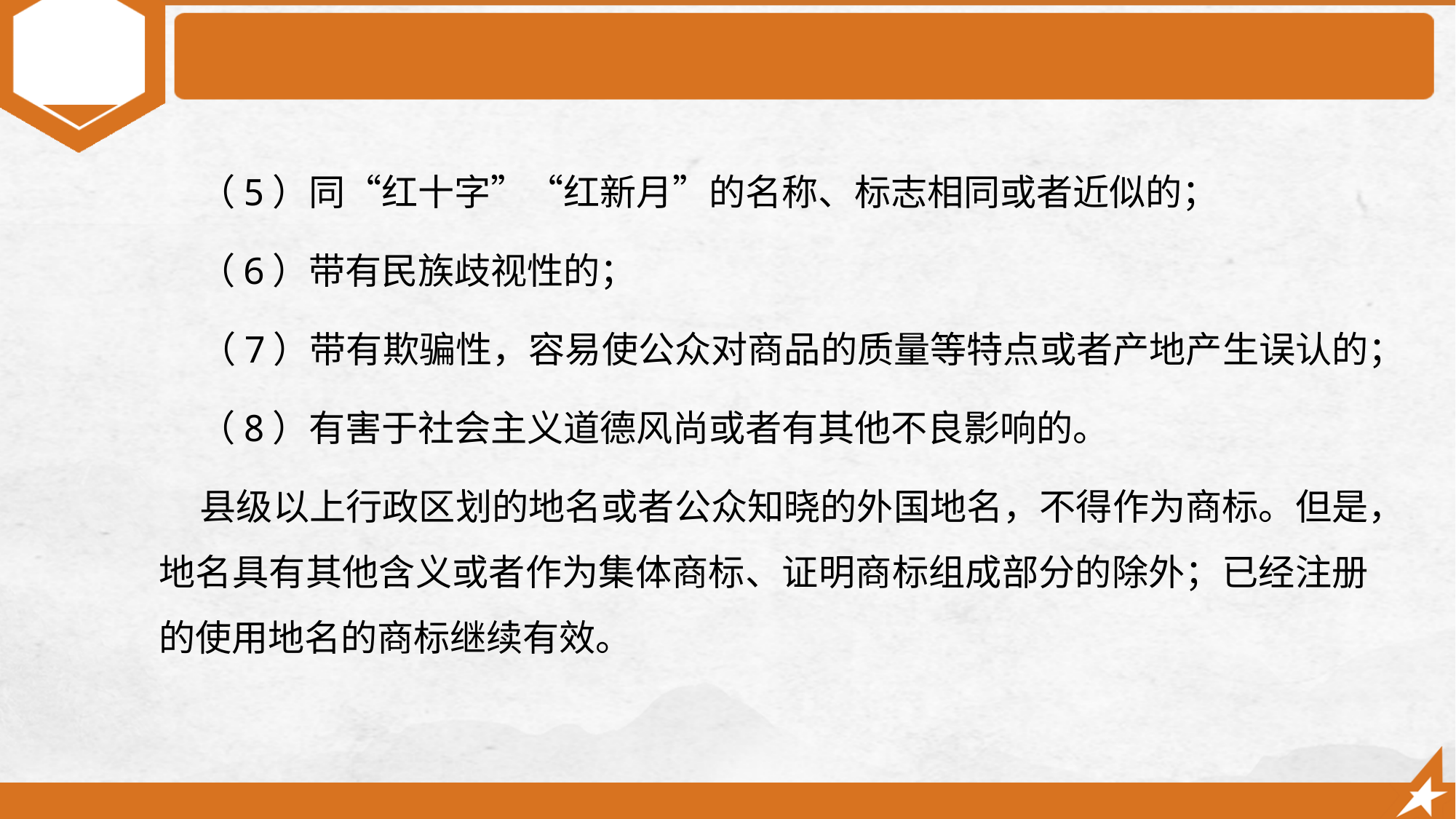

（5）同“红十字”“红新月”的名称、标志相同或者近似的；
    （6）带有民族歧视性的；
    （7）带有欺骗性，容易使公众对商品的质量等特点或者产地产生误认的；
    （8）有害于社会主义道德风尚或者有其他不良影响的。
    县级以上行政区划的地名或者公众知晓的外国地名，不得作为商标。但是，地名具有其他含义或者作为集体商标、证明商标组成部分的除外；已经注册的使用地名的商标继续有效。